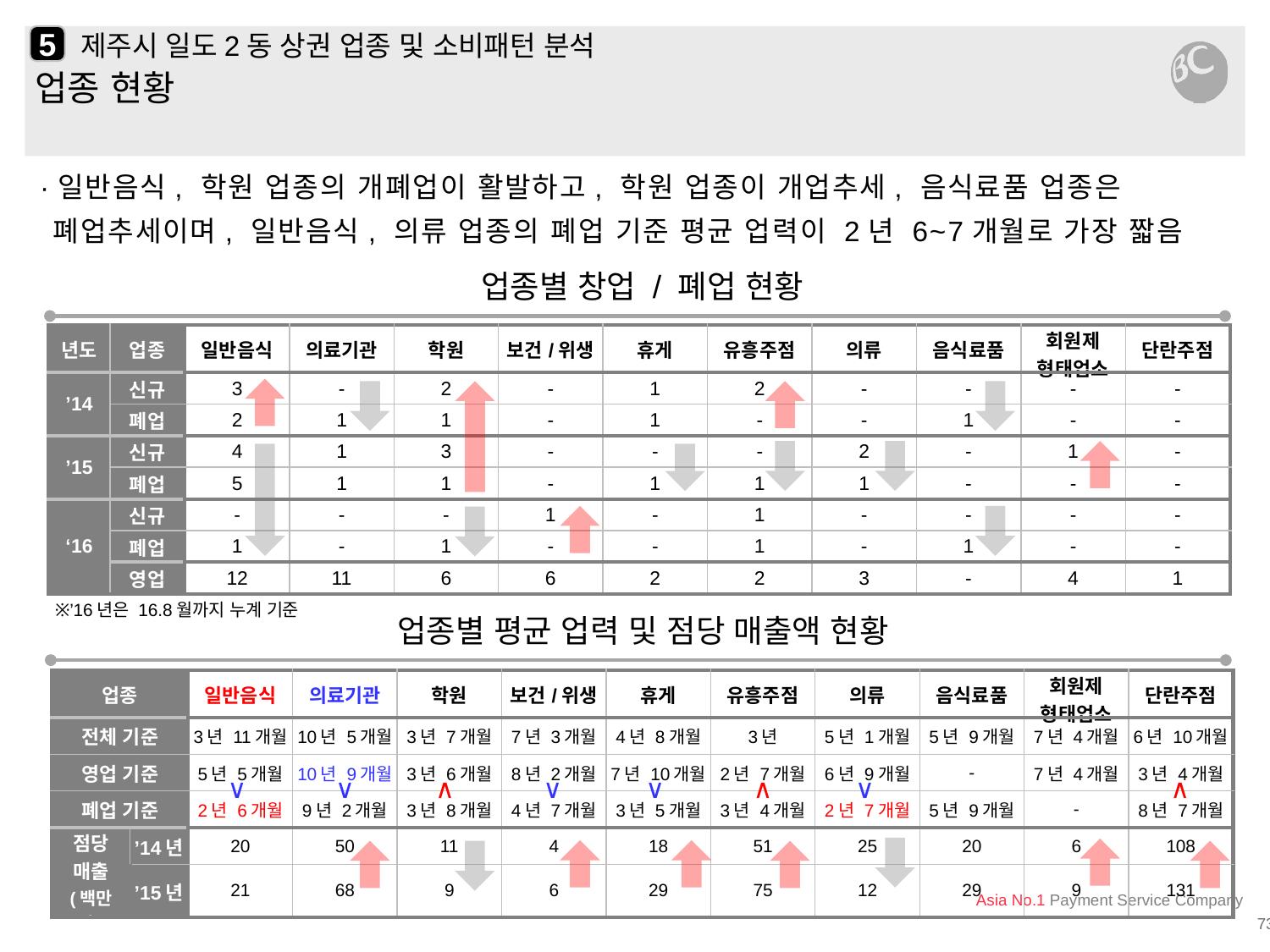

5
# 제주시 일도2동 상권 업종 및 소비패턴 분석
업종 현황
·일반음식, 학원 업종의 개폐업이 활발하고, 학원 업종이 개업추세, 음식료품 업종은 폐업추세이며, 일반음식, 의류 업종의 폐업 기준 평균 업력이 2년 6~7개월로 가장 짧음
업종별 창업 / 폐업 현황
| 년도 | 업종 | 일반음식 | 의료기관 | 학원 | 보건/위생 | 휴게 | 유흥주점 | 의류 | 음식료품 | 회원제 형태업소 | 단란주점 |
| --- | --- | --- | --- | --- | --- | --- | --- | --- | --- | --- | --- |
| ’14 | 신규 | 3 | - | 2 | - | 1 | 2 | - | - | - | - |
|  | 폐업 | 2 | 1 | 1 | - | 1 | - | - | 1 | - | - |
| ’15 | 신규 | 4 | 1 | 3 | - | - | - | 2 | - | 1 | - |
|  | 폐업 | 5 | 1 | 1 | - | 1 | 1 | 1 | - | - | - |
| ‘16 | 신규 | - | - | - | 1 | - | 1 | - | - | - | - |
|  | 폐업 | 1 | - | 1 | - | - | 1 | - | 1 | - | - |
|  | 영업 | 12 | 11 | 6 | 6 | 2 | 2 | 3 | - | 4 | 1 |

※’16년은 16.8월까지 누계 기준
업종별 평균 업력 및 점당 매출액 현황
| 업종 |  | 일반음식 | 의료기관 | 학원 | 보건/위생 | 휴게 | 유흥주점 | 의류 | 음식료품 | 회원제 형태업소 | 단란주점 |
| --- | --- | --- | --- | --- | --- | --- | --- | --- | --- | --- | --- |
| 전체 기준 |  | 3년 11개월 | 10년 5개월 | 3년 7개월 | 7년 3개월 | 4년 8개월 | 3년 | 5년 1개월 | 5년 9개월 | 7년 4개월 | 6년 10개월 |
| 영업 기준 |  | 5년 5개월 | 10년 9개월 | 3년 6개월 | 8년 2개월 | 7년 10개월 | 2년 7개월 | 6년 9개월 | - | 7년 4개월 | 3년 4개월 |
| 폐업 기준 |  | 2년 6개월 | 9년 2개월 | 3년 8개월 | 4년 7개월 | 3년 5개월 | 3년 4개월 | 2년 7개월 | 5년 9개월 | - | 8년 7개월 |
| 점당 매출 (백만원) | ’14년 | 20 | 50 | 11 | 4 | 18 | 51 | 25 | 20 | 6 | 108 |
|  | ’15년 | 21 | 68 | 9 | 6 | 29 | 75 | 12 | 29 | 9 | 131 |
∨
∨
∧
∨
∨
∧
∨
∧